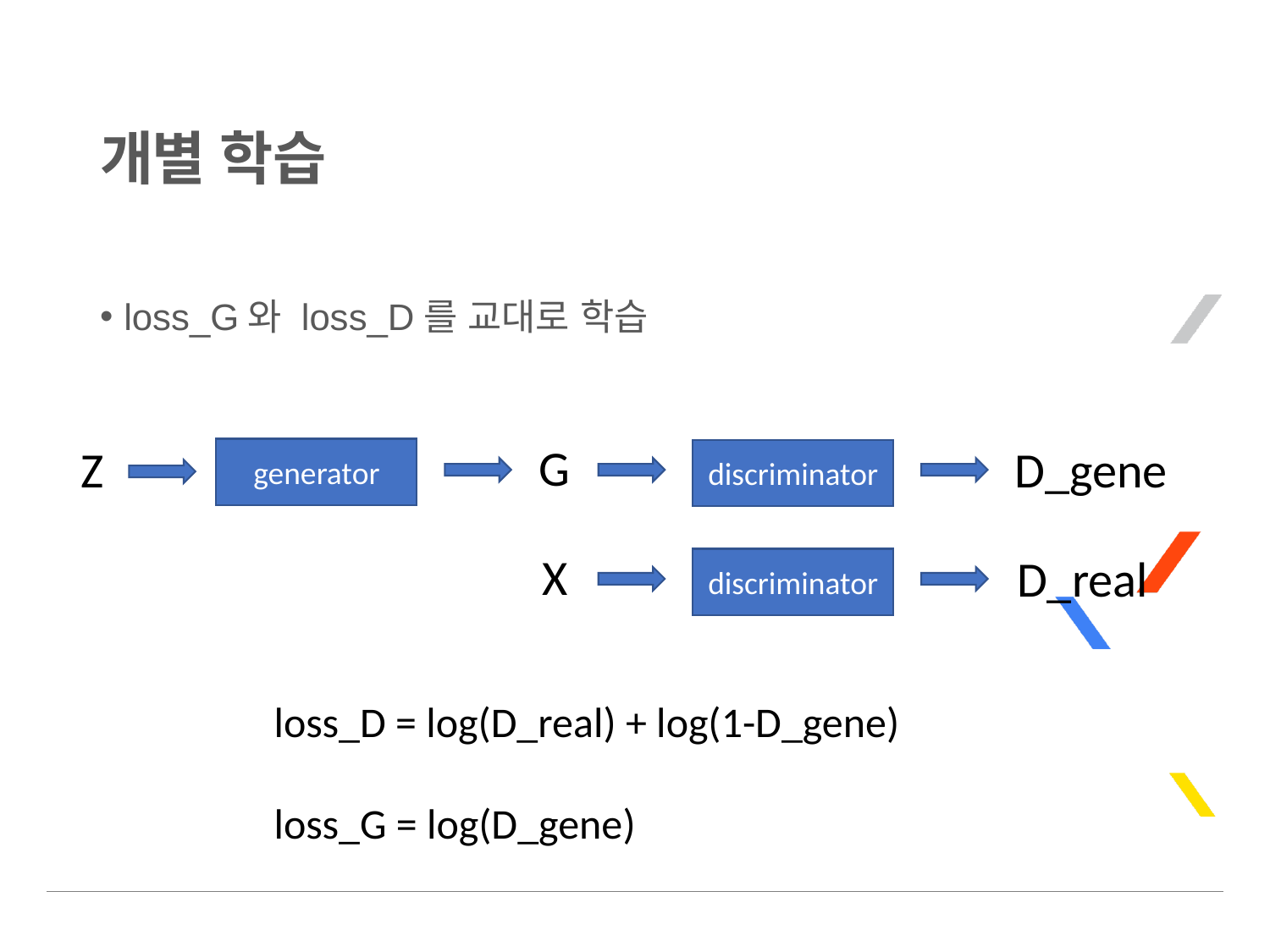

# 개별 학습
loss_G와 loss_D를 교대로 학습
G
Z
D_gene
generator
discriminator

X
D_real
discriminator

loss_D = log(D_real) + log(1-D_gene)

loss_G = log(D_gene)